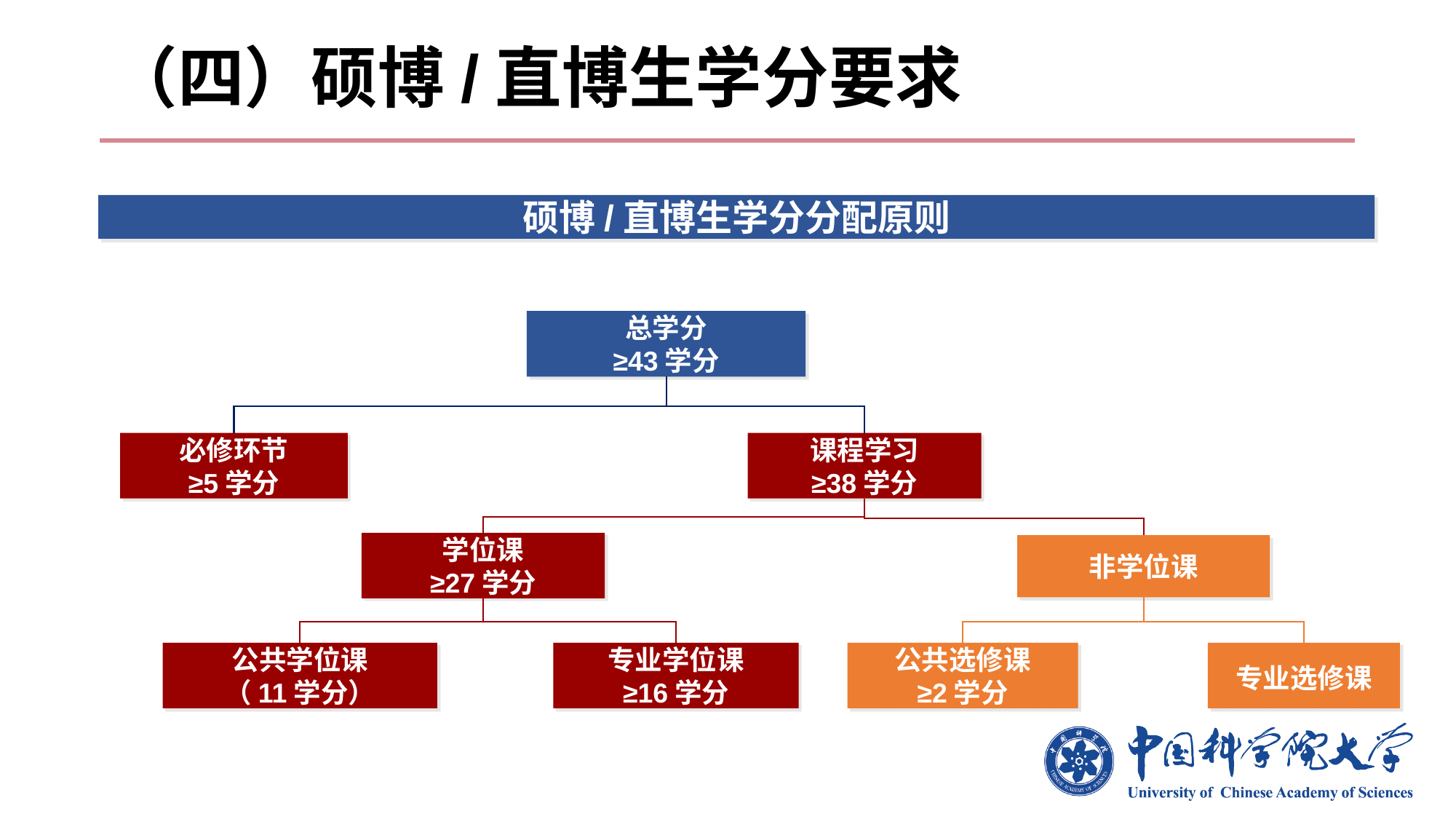

# （四）硕博/直博生学分要求
硕博/直博生学分分配原则
总学分
≥43学分
必修环节
≥5学分
课程学习
≥38学分
学位课
≥27学分

非学位课

公共选修课
≥2学分
专业选修课
公共学位课
（11学分）
专业学位课
≥16学分